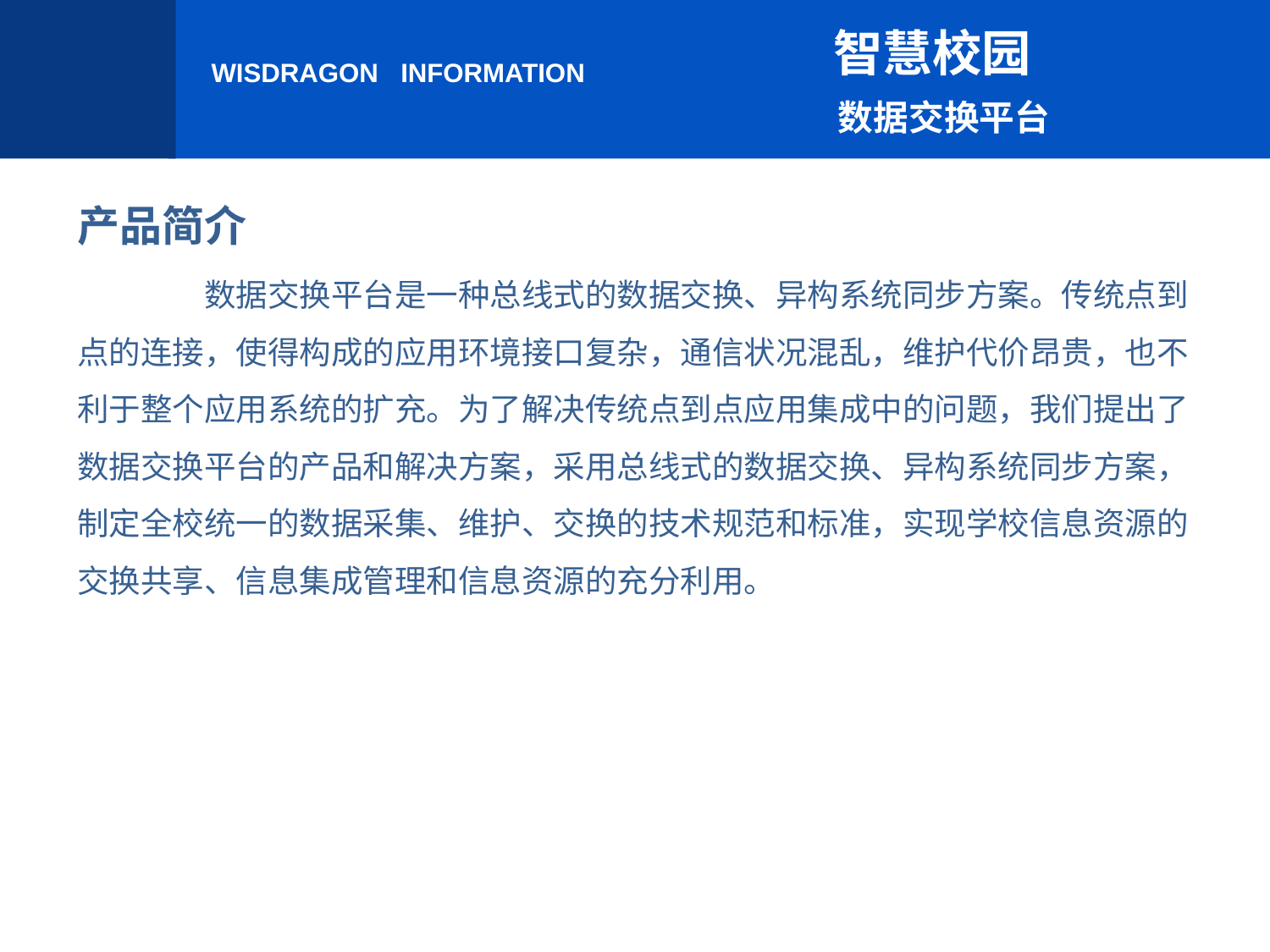

智慧校园
 数据交换平台
产品简介
	数据交换平台是一种总线式的数据交换、异构系统同步方案。传统点到点的连接，使得构成的应用环境接口复杂，通信状况混乱，维护代价昂贵，也不利于整个应用系统的扩充。为了解决传统点到点应用集成中的问题，我们提出了数据交换平台的产品和解决方案，采用总线式的数据交换、异构系统同步方案，制定全校统一的数据采集、维护、交换的技术规范和标准，实现学校信息资源的交换共享、信息集成管理和信息资源的充分利用。